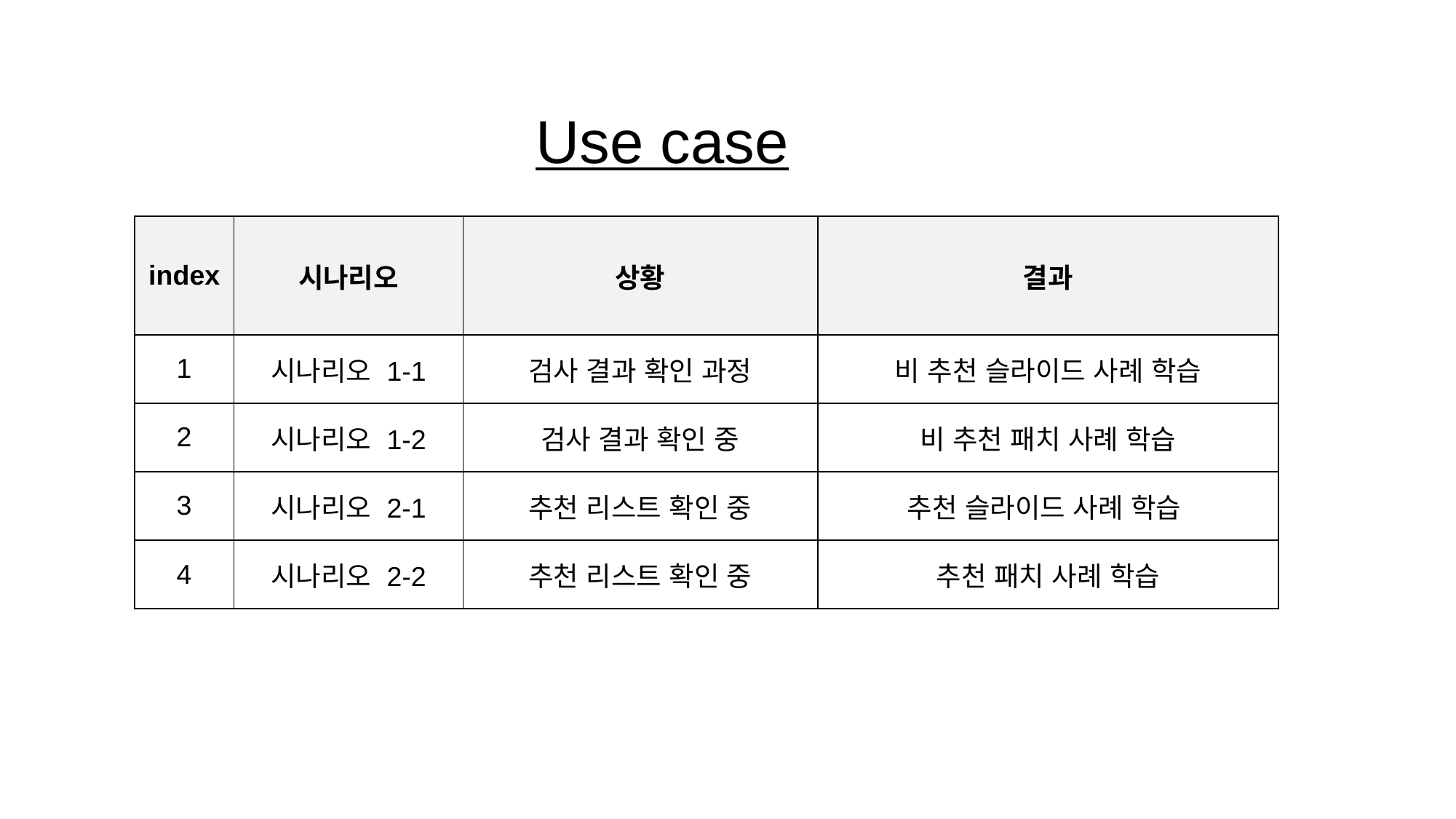

Use case
| index | 시나리오 | 상황 | 결과 |
| --- | --- | --- | --- |
| 1 | 시나리오 1-1 | 검사 결과 확인 과정 | 비 추천 슬라이드 사례 학습 |
| 2 | 시나리오 1-2 | 검사 결과 확인 중 | 비 추천 패치 사례 학습 |
| 3 | 시나리오 2-1 | 추천 리스트 확인 중 | 추천 슬라이드 사례 학습 |
| 4 | 시나리오 2-2 | 추천 리스트 확인 중 | 추천 패치 사례 학습 |